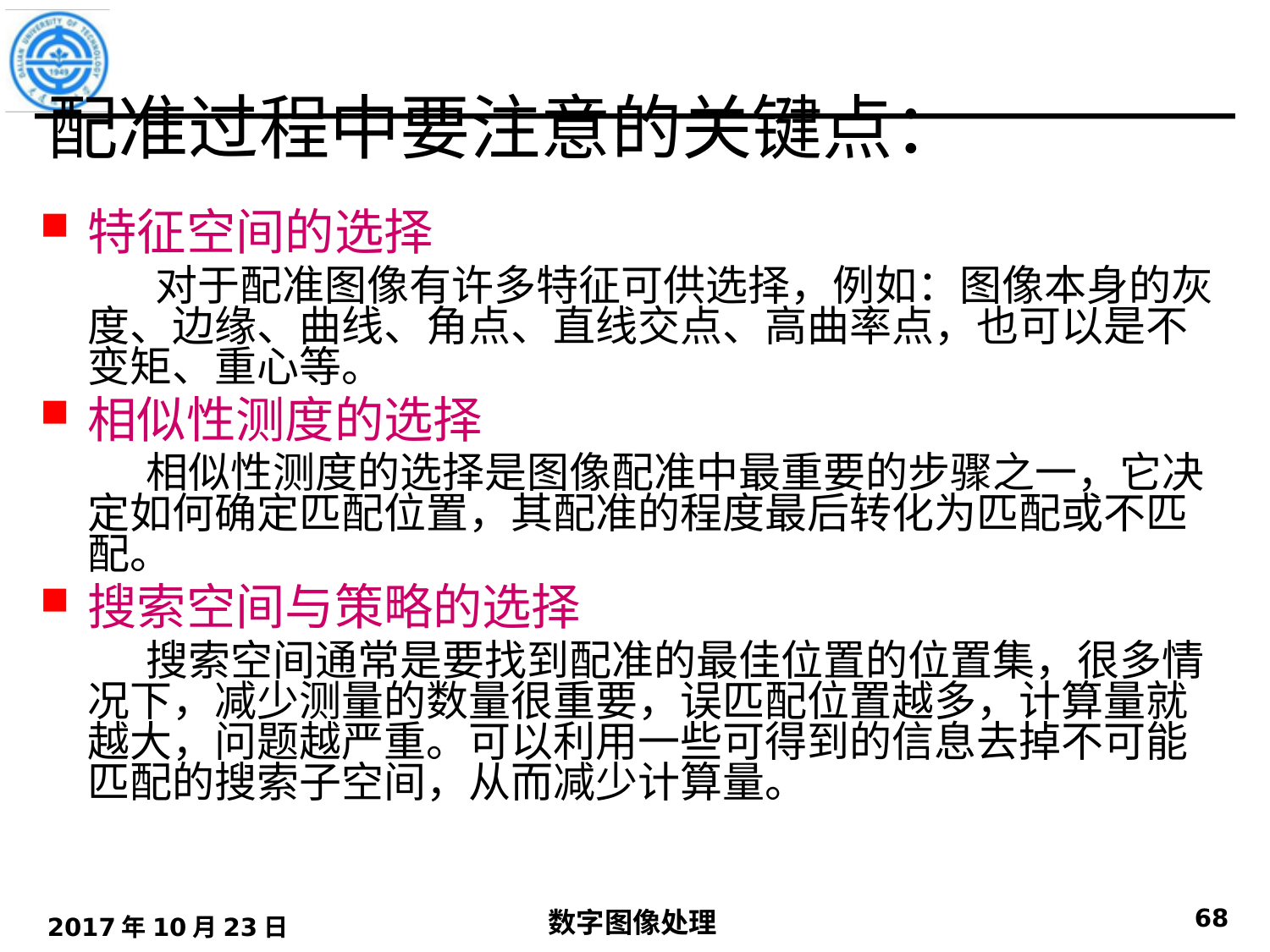

# 配准过程中要注意的关键点：
特征空间的选择
           对于配准图像有许多特征可供选择，例如：图像本身的灰度、边缘、曲线、角点、直线交点、高曲率点，也可以是不变矩、重心等。
相似性测度的选择
          相似性测度的选择是图像配准中最重要的步骤之一，它决定如何确定匹配位置，其配准的程度最后转化为匹配或不匹配。
搜索空间与策略的选择
          搜索空间通常是要找到配准的最佳位置的位置集，很多情况下，减少测量的数量很重要，误匹配位置越多，计算量就越大，问题越严重。可以利用一些可得到的信息去掉不可能匹配的搜索子空间，从而减少计算量。